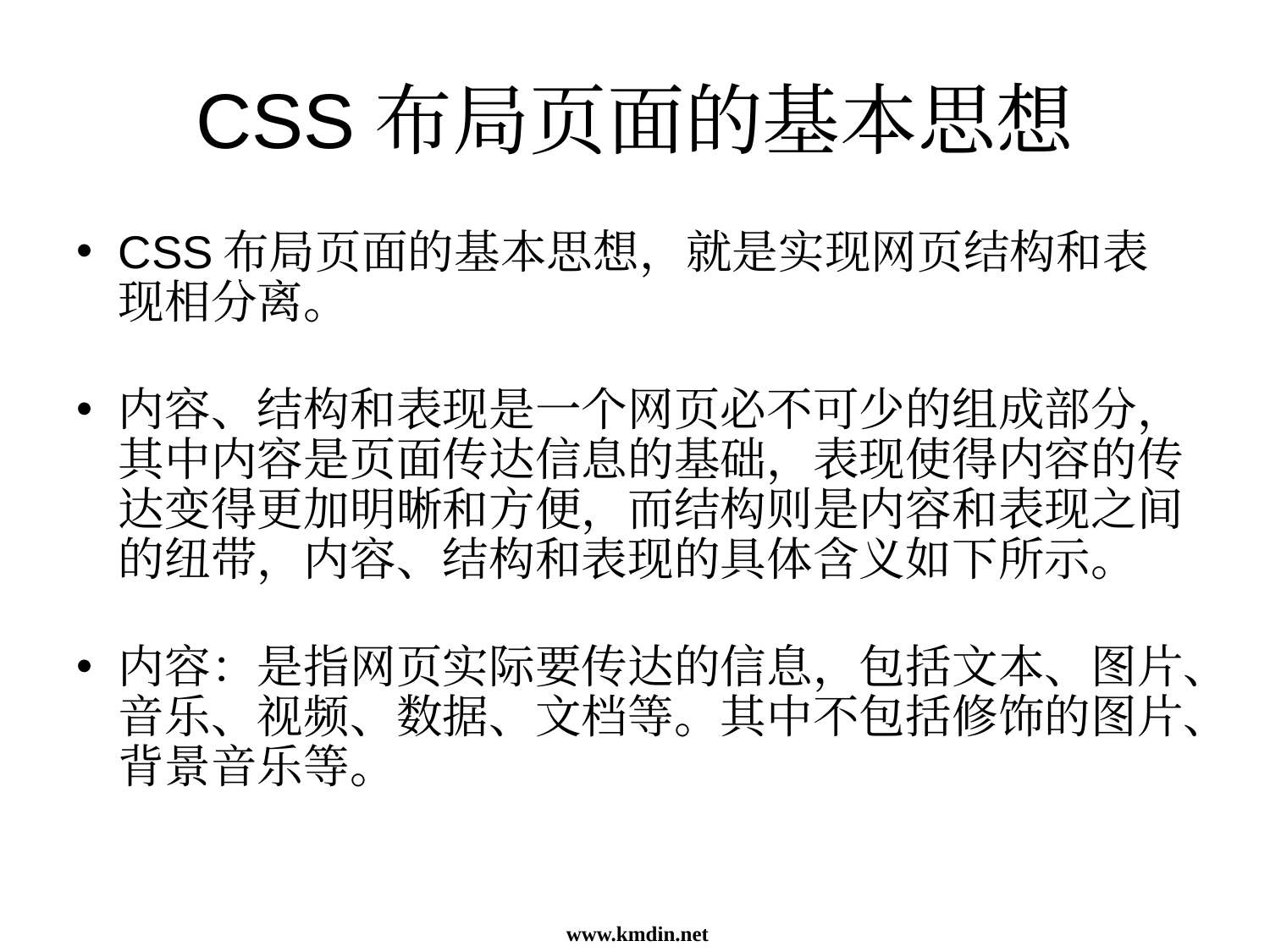

# CSS布局页面的基本思想
CSS布局页面的基本思想，就是实现网页结构和表现相分离。
内容、结构和表现是一个网页必不可少的组成部分，其中内容是页面传达信息的基础，表现使得内容的传达变得更加明晰和方便，而结构则是内容和表现之间的纽带，内容、结构和表现的具体含义如下所示。
内容：是指网页实际要传达的信息，包括文本、图片、音乐、视频、数据、文档等。其中不包括修饰的图片、背景音乐等。